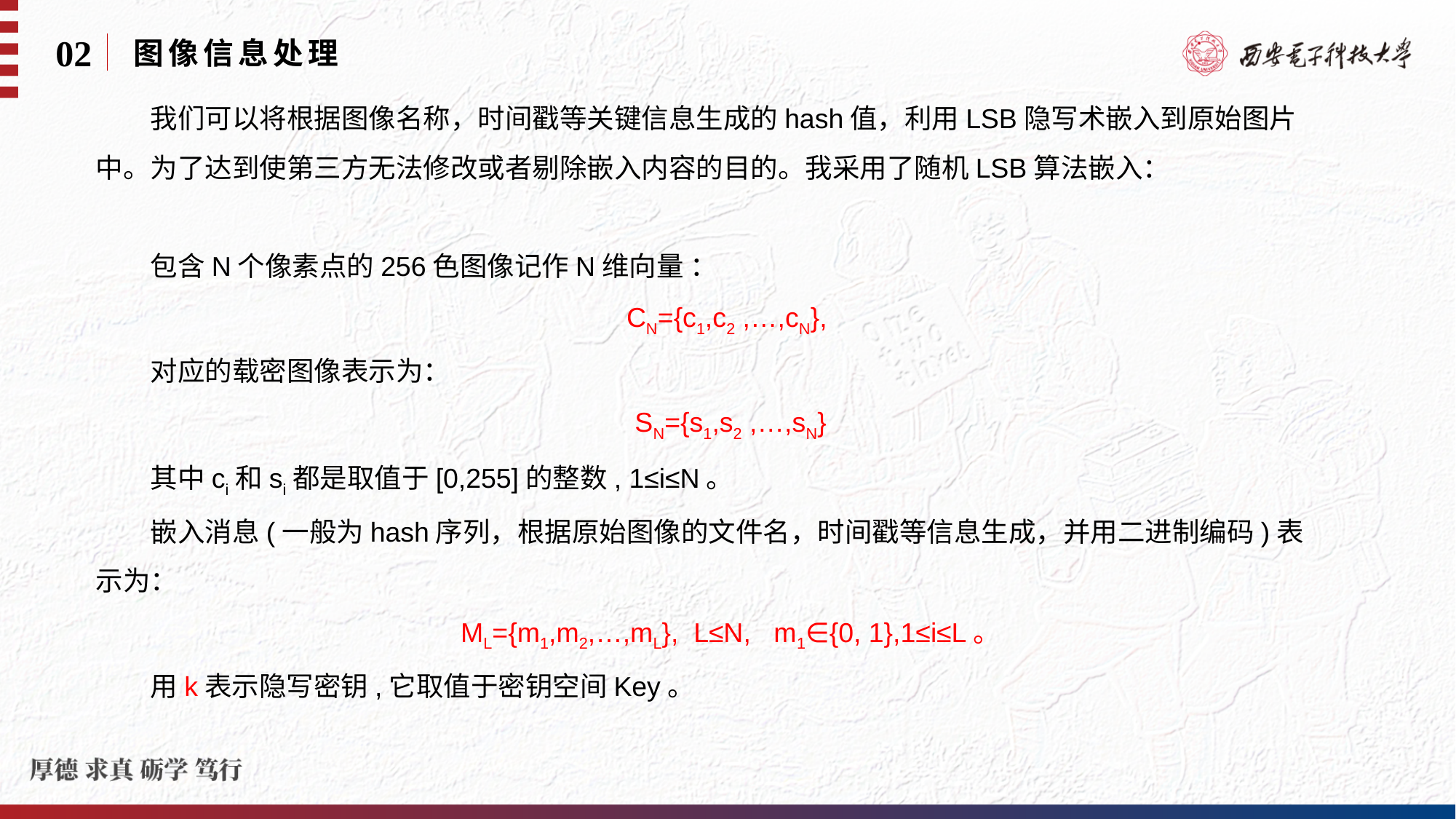

02
图像信息处理
我们可以将根据图像名称，时间戳等关键信息生成的hash值，利用LSB隐写术嵌入到原始图片中。为了达到使第三方无法修改或者剔除嵌入内容的目的。我采用了随机LSB算法嵌入：

包含N个像素点的256色图像记作N维向量 ：
CN={c1,c2 ,…,cN},
对应的载密图像表示为：
SN={s1,s2 ,…,sN}
其中ci和si都是取值于[0,255]的整数, 1≤i≤N。
嵌入消息(一般为hash序列，根据原始图像的文件名，时间戳等信息生成，并用二进制编码)表示为：
ML={m1,m2,…,mL},  L≤N,   m1∈{0, 1},1≤i≤L。
用k表示隐写密钥,它取值于密钥空间Key。